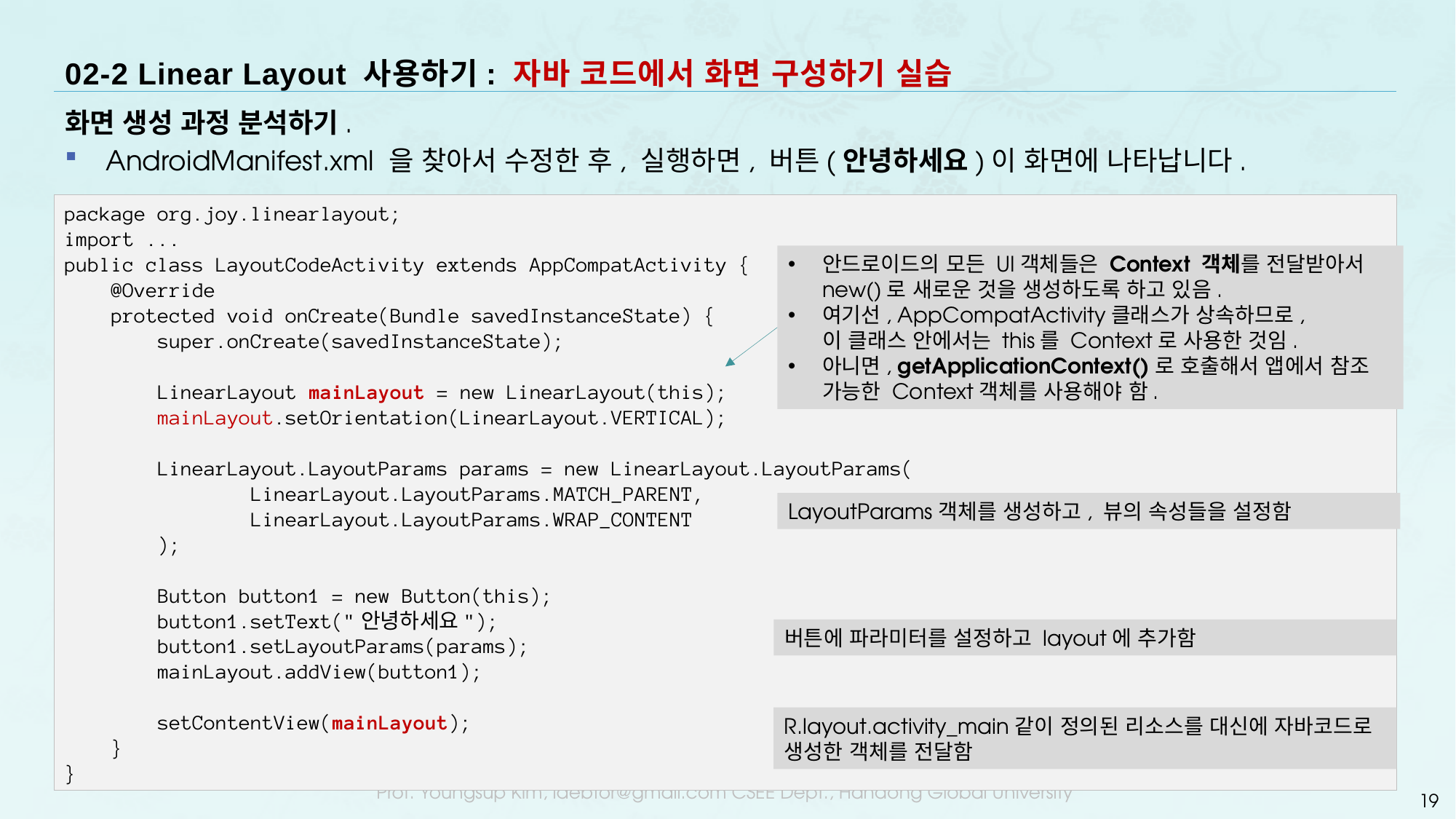

# 02-2 Linear Layout 사용하기: 자바 코드에서 화면 구성하기 실습
화면 생성 과정 분석하기.
AndroidManifest.xml 을 찾아서 수정한 후, 실행하면, 버튼(안녕하세요)이 화면에 나타납니다.
package org.joy.linearlayout;
import ...
public class LayoutCodeActivity extends AppCompatActivity {
    @Override
    protected void onCreate(Bundle savedInstanceState) {
        super.onCreate(savedInstanceState);

        LinearLayout mainLayout = new LinearLayout(this);
        mainLayout.setOrientation(LinearLayout.VERTICAL);

        LinearLayout.LayoutParams params = new LinearLayout.LayoutParams(
                LinearLayout.LayoutParams.MATCH_PARENT,
                LinearLayout.LayoutParams.WRAP_CONTENT
        );

        Button button1 = new Button(this);
        button1.setText("안녕하세요");
        button1.setLayoutParams(params);
        mainLayout.addView(button1);

        setContentView(mainLayout);
    }
}
안드로이드의 모든 UI객체들은 Context 객체를 전달받아서 new()로 새로운 것을 생성하도록 하고 있음.
여기선, AppCompatActivity클래스가 상속하므로,
이 클래스 안에서는 this를 Context로 사용한 것임.
아니면, getApplicationContext()로 호출해서 앱에서 참조 가능한 Context객체를 사용해야 함.
LayoutParams객체를 생성하고, 뷰의 속성들을 설정함
버튼에 파라미터를 설정하고 layout에 추가함
R.layout.activity_main같이 정의된 리소스를 대신에 자바코드로 생성한 객체를 전달함
19